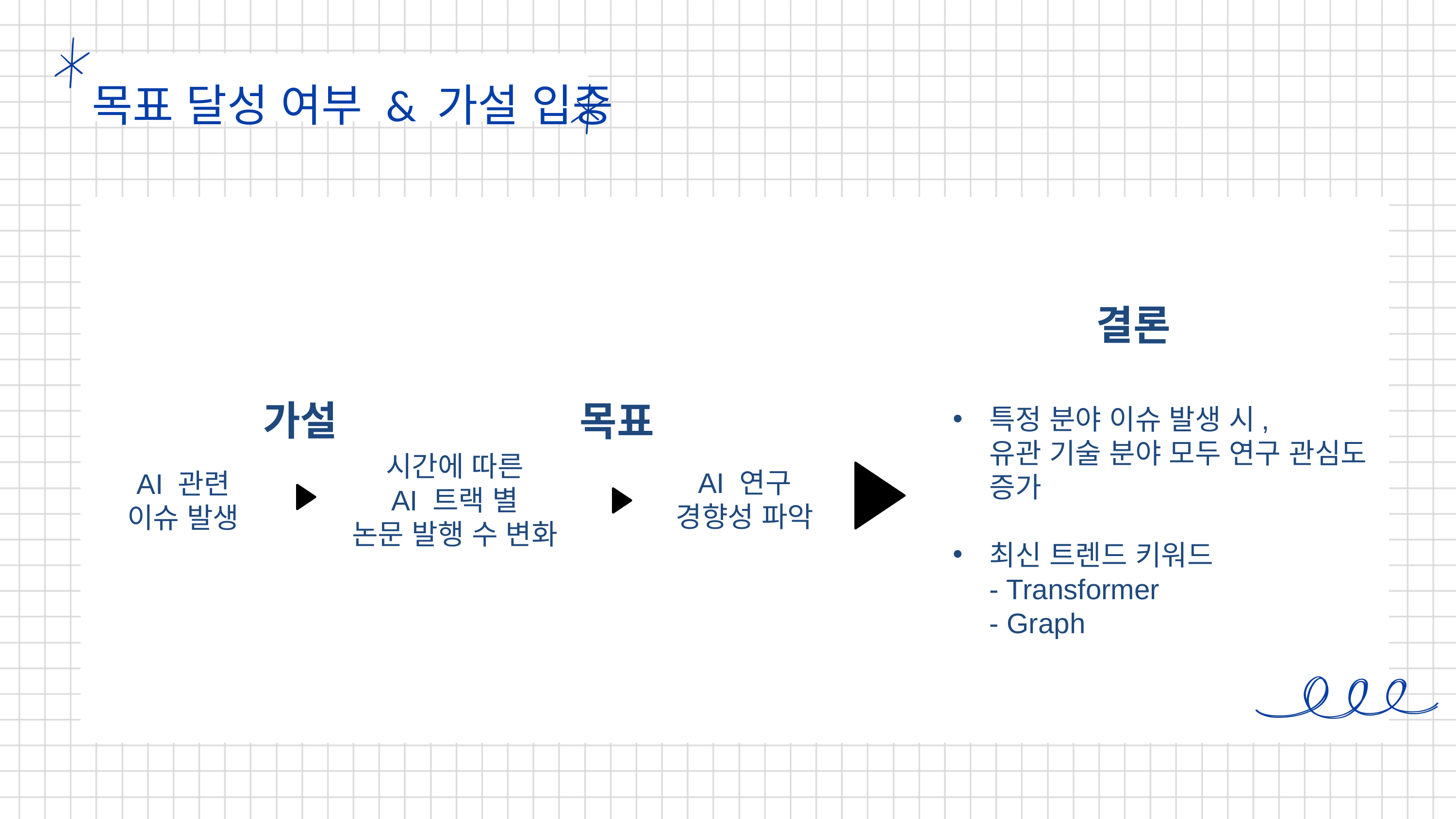

목표 달성 여부 & 가설 입증

결론
가설
목표
특정 분야 이슈 발생 시,
유관 기술 분야 모두 연구 관심도 증가

최신 트렌드 키워드
- Transformer
- Graph

시간에 따른
AI 트랙 별
논문 발행 수 변화
AI 연구
경향성 파악
AI 관련
이슈 발생